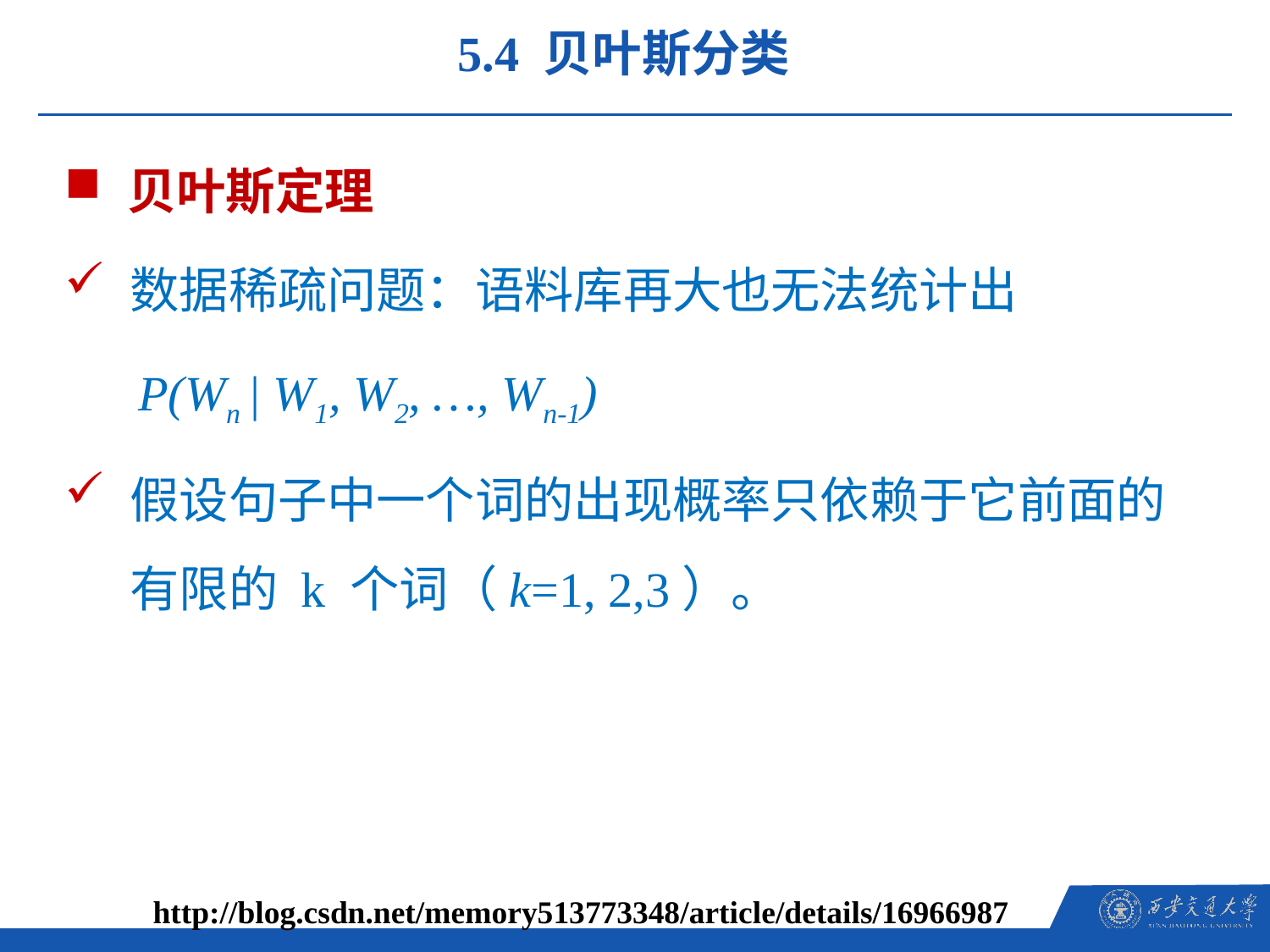

5.4 贝叶斯分类
贝叶斯定理
数据稀疏问题：语料库再大也无法统计出
      P(Wn | W1, W2, …, Wn-1)
假设句子中一个词的出现概率只依赖于它前面的有限的 k 个词（k=1, 2,3）。
http://blog.csdn.net/memory513773348/article/details/16966987